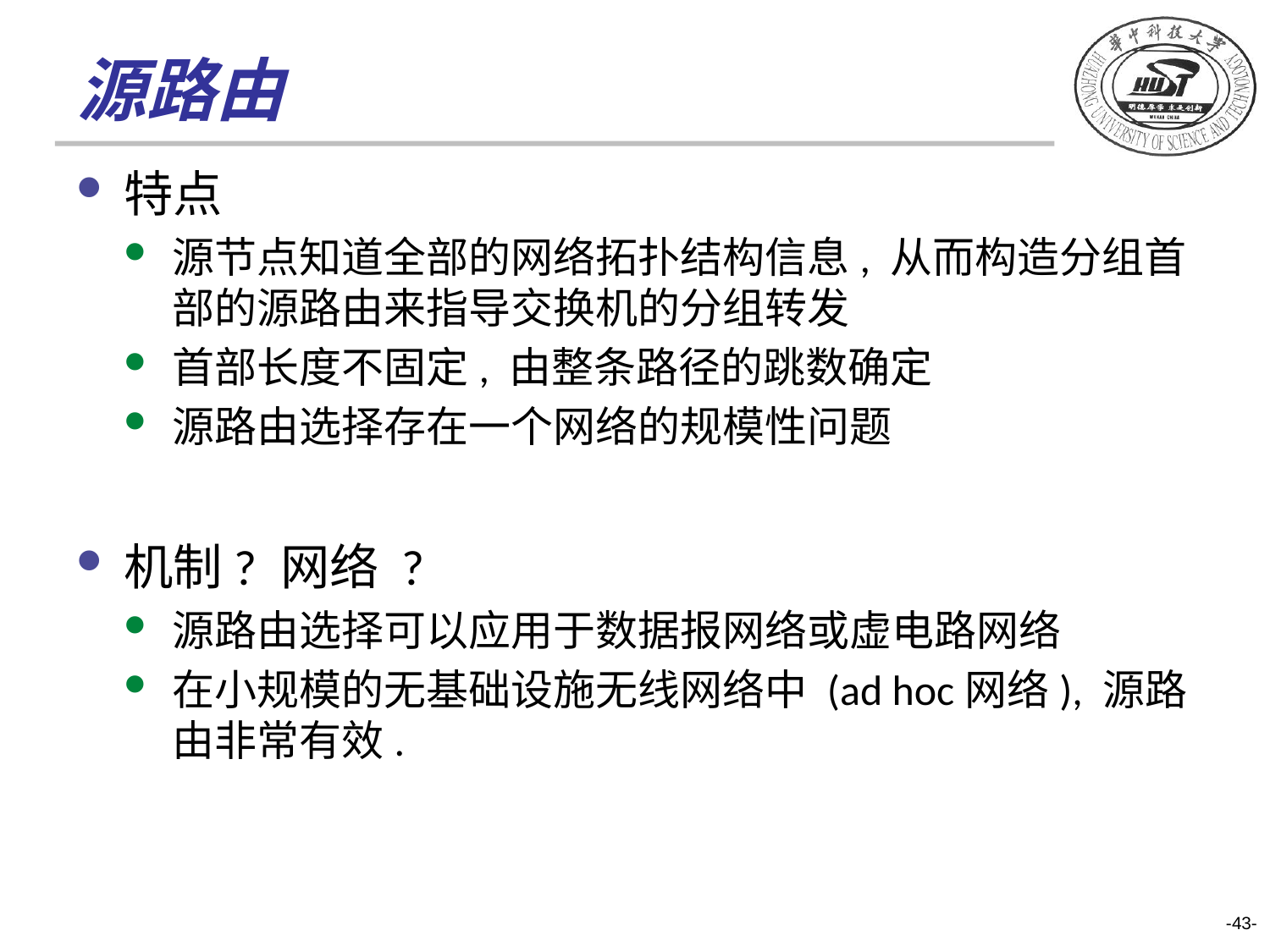

# 源路由
特点
源节点知道全部的网络拓扑结构信息, 从而构造分组首部的源路由来指导交换机的分组转发
首部长度不固定, 由整条路径的跳数确定
源路由选择存在一个网络的规模性问题

机制? 网络 ?
源路由选择可以应用于数据报网络或虚电路网络
在小规模的无基础设施无线网络中 (ad hoc网络), 源路由非常有效.

-43-